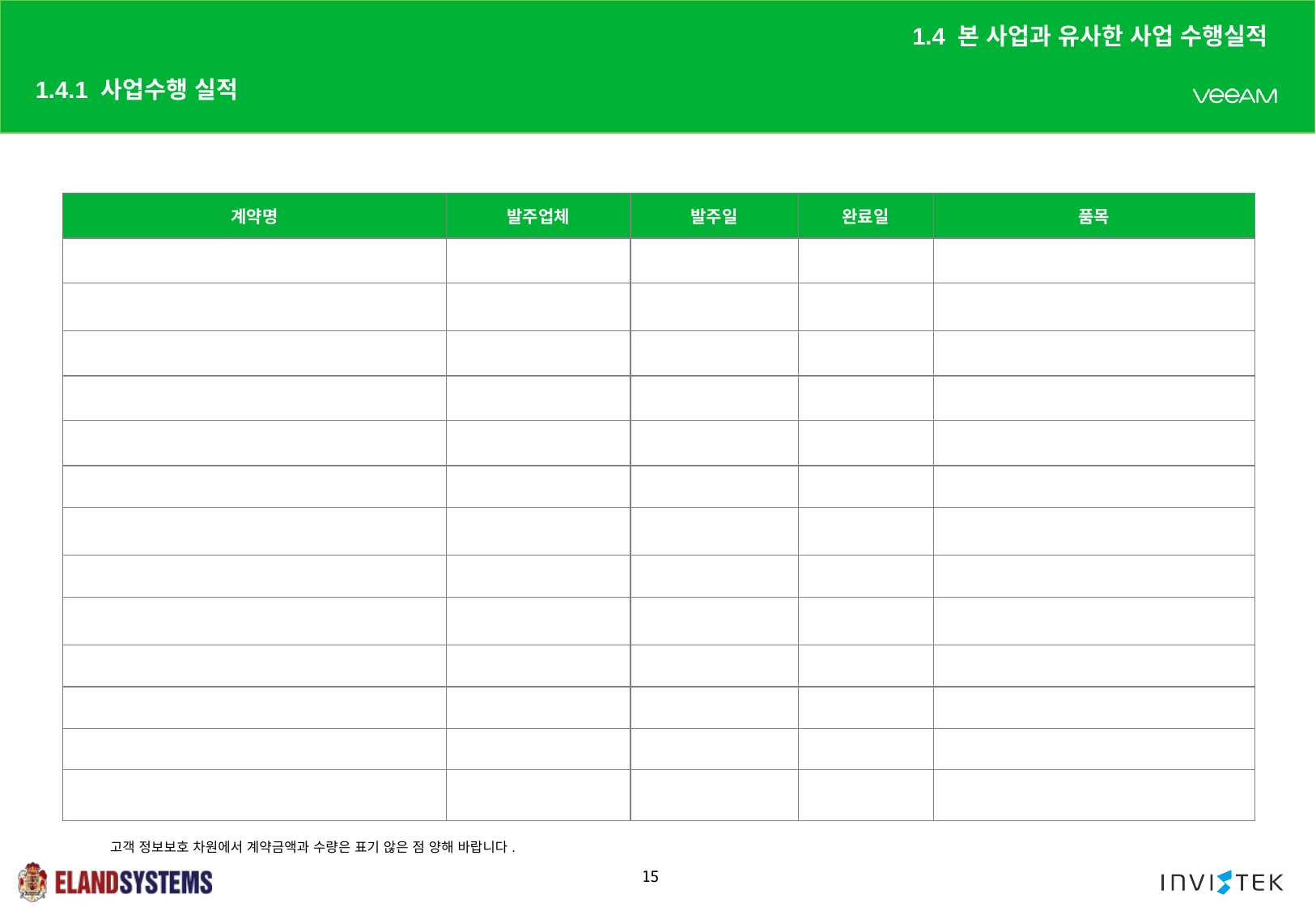

1.4 본 사업과 유사한 사업 수행실적
# 1.4.1 사업수행 실적
| 계약명 | 발주업체 | 발주일 | 완료일 | 품목 |
| --- | --- | --- | --- | --- |
|  |  |  |  |  |
|  |  |  |  |  |
|  |  |  |  |  |
|  |  |  |  |  |
|  |  |  |  |  |
|  |  |  |  |  |
|  |  |  |  |  |
|  |  |  |  |  |
|  |  |  |  |  |
|  |  |  |  |  |
|  |  |  |  |  |
|  |  |  |  |  |
|  |  |  |  |  |
고객 정보보호 차원에서 계약금액과 수량은 표기 않은 점 양해 바랍니다.

15